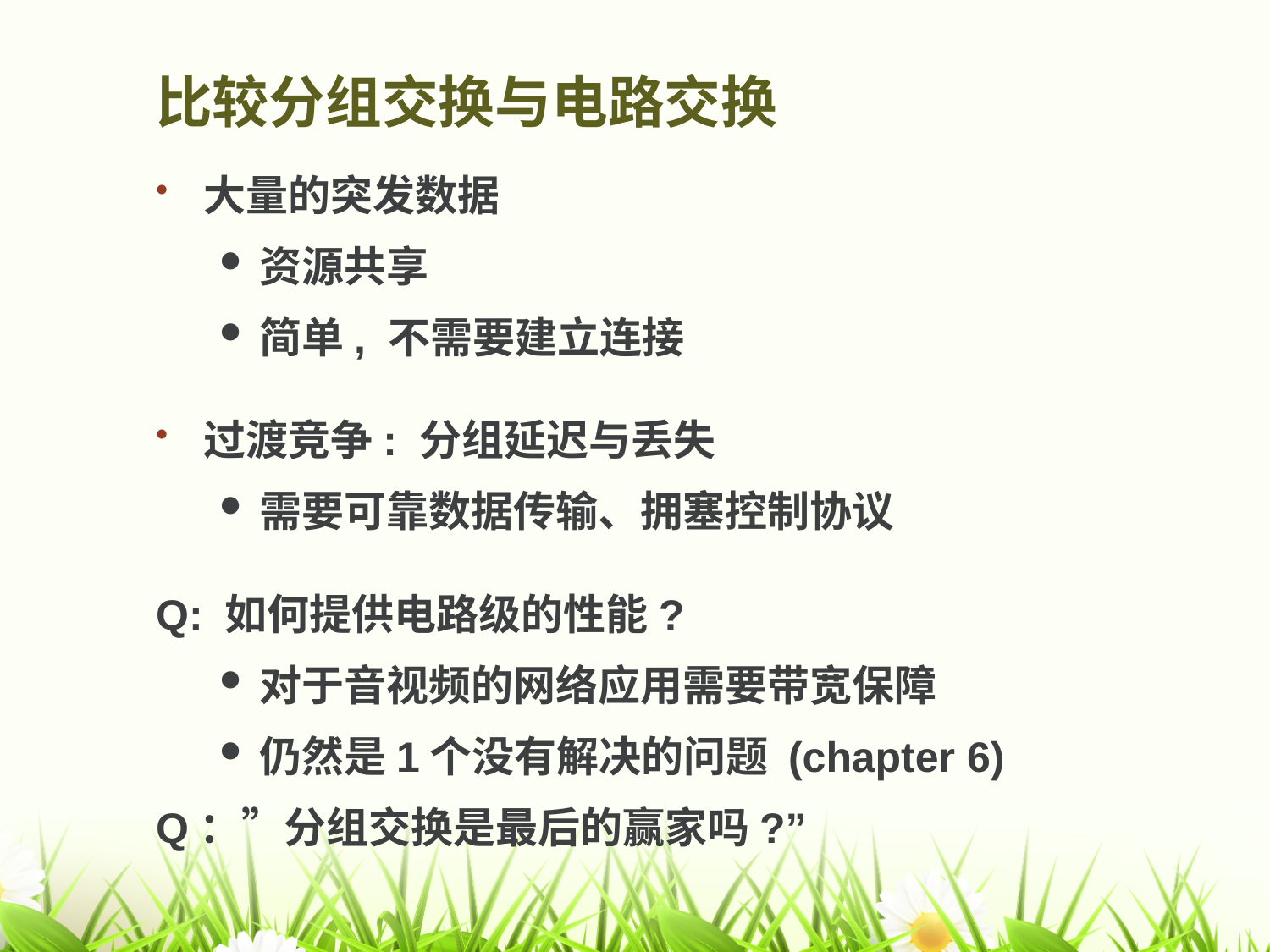

# 比较分组交换与电路交换
大量的突发数据
资源共享
简单, 不需要建立连接
过渡竞争: 分组延迟与丢失
需要可靠数据传输、拥塞控制协议
Q: 如何提供电路级的性能?
对于音视频的网络应用需要带宽保障
仍然是1个没有解决的问题 (chapter 6)

Q：”分组交换是最后的赢家吗?”